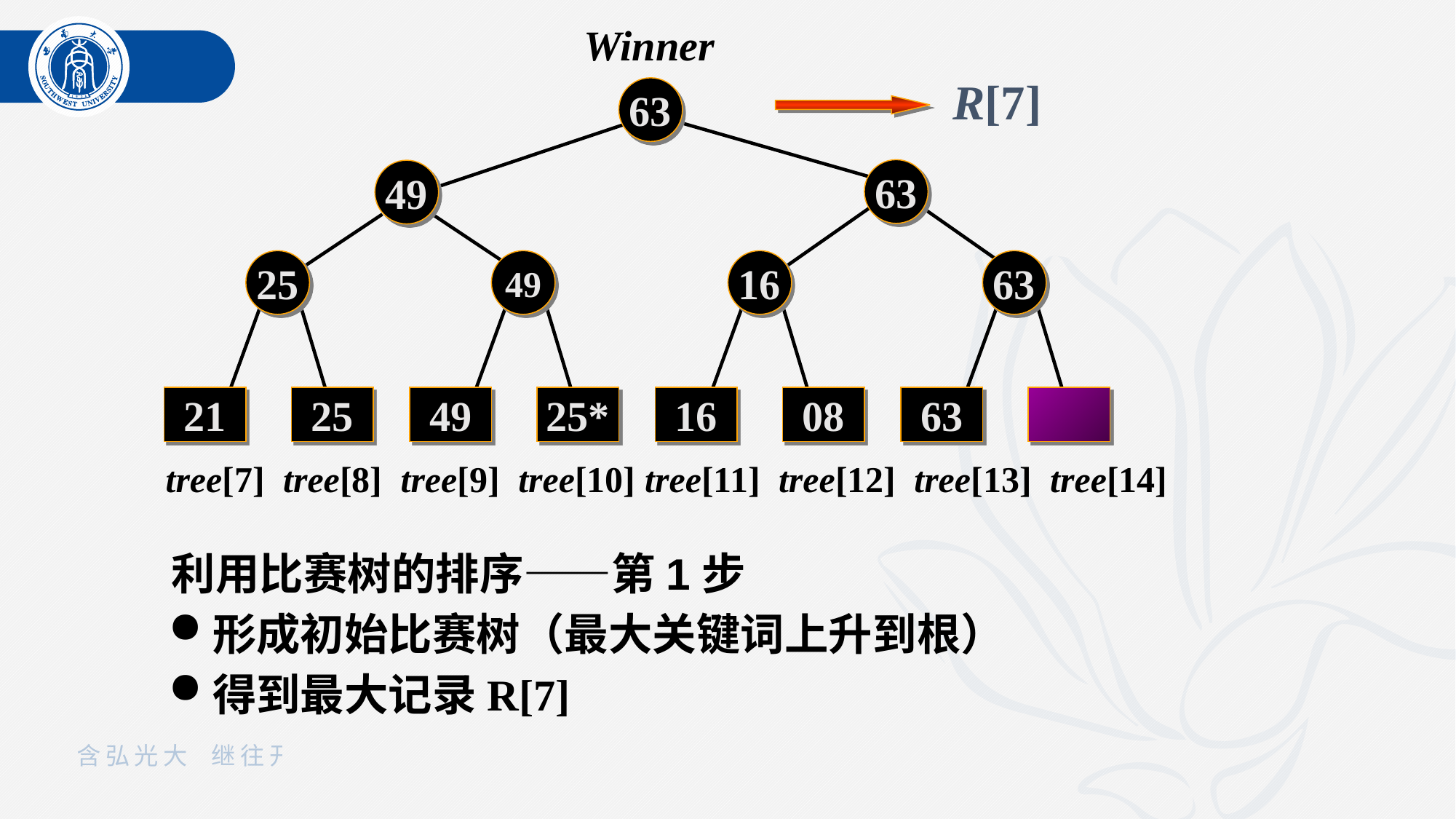

Winner
63

63
49

25
49
16
63

21
25
49
25*
16
08
63

tree[7]  tree[8]  tree[9]  tree[10] tree[11]  tree[12]  tree[13]  tree[14]

R[7]

利用比赛树的排序——第1步
形成初始比赛树（最大关键词上升到根）
得到最大记录R[7]